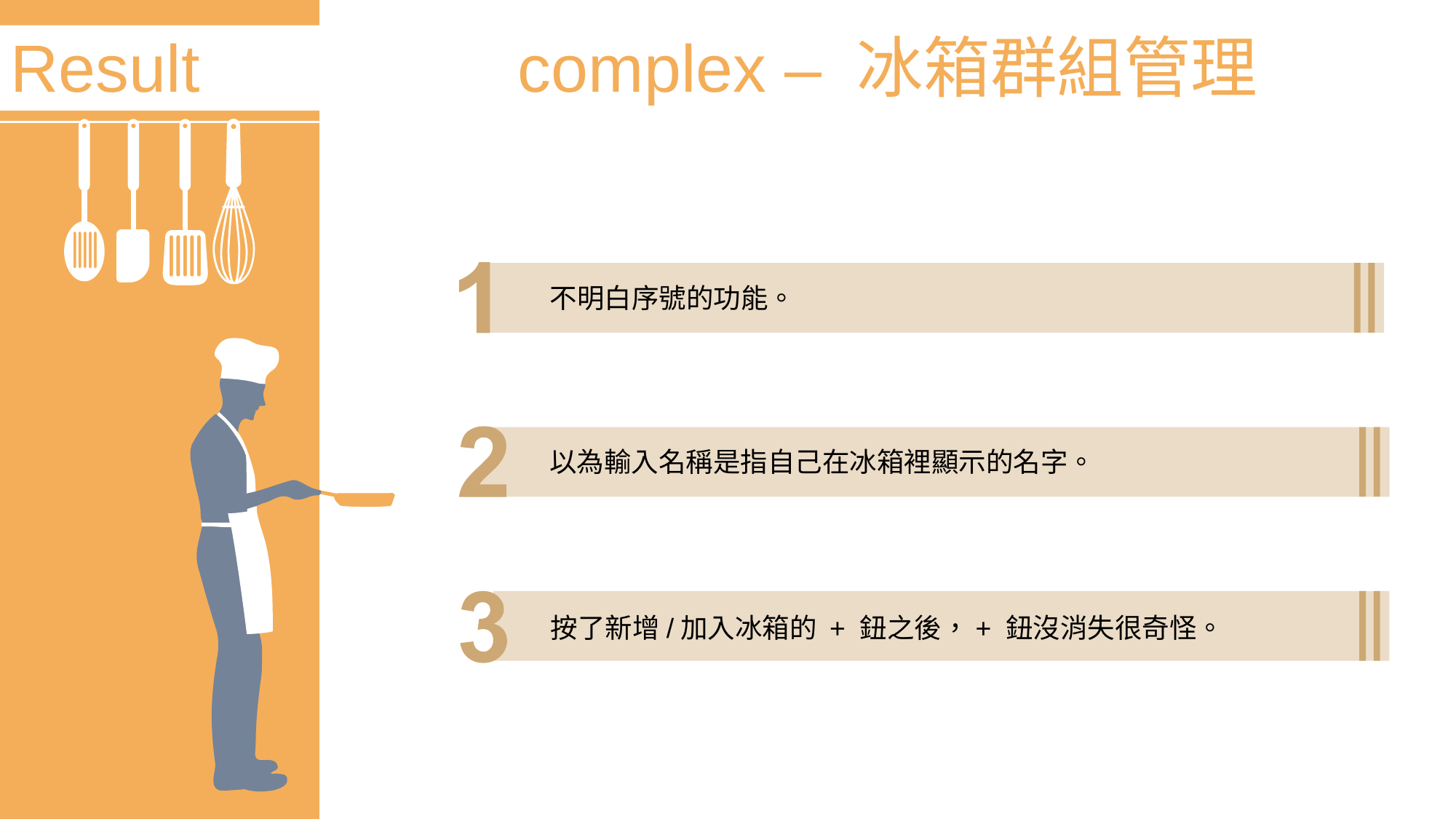

Result
complex – 冰箱群組管理

不明白序號的功能。

以為輸入名稱是指自己在冰箱裡顯示的名字。

按了新增/加入冰箱的 + 鈕之後，+ 鈕沒消失很奇怪。